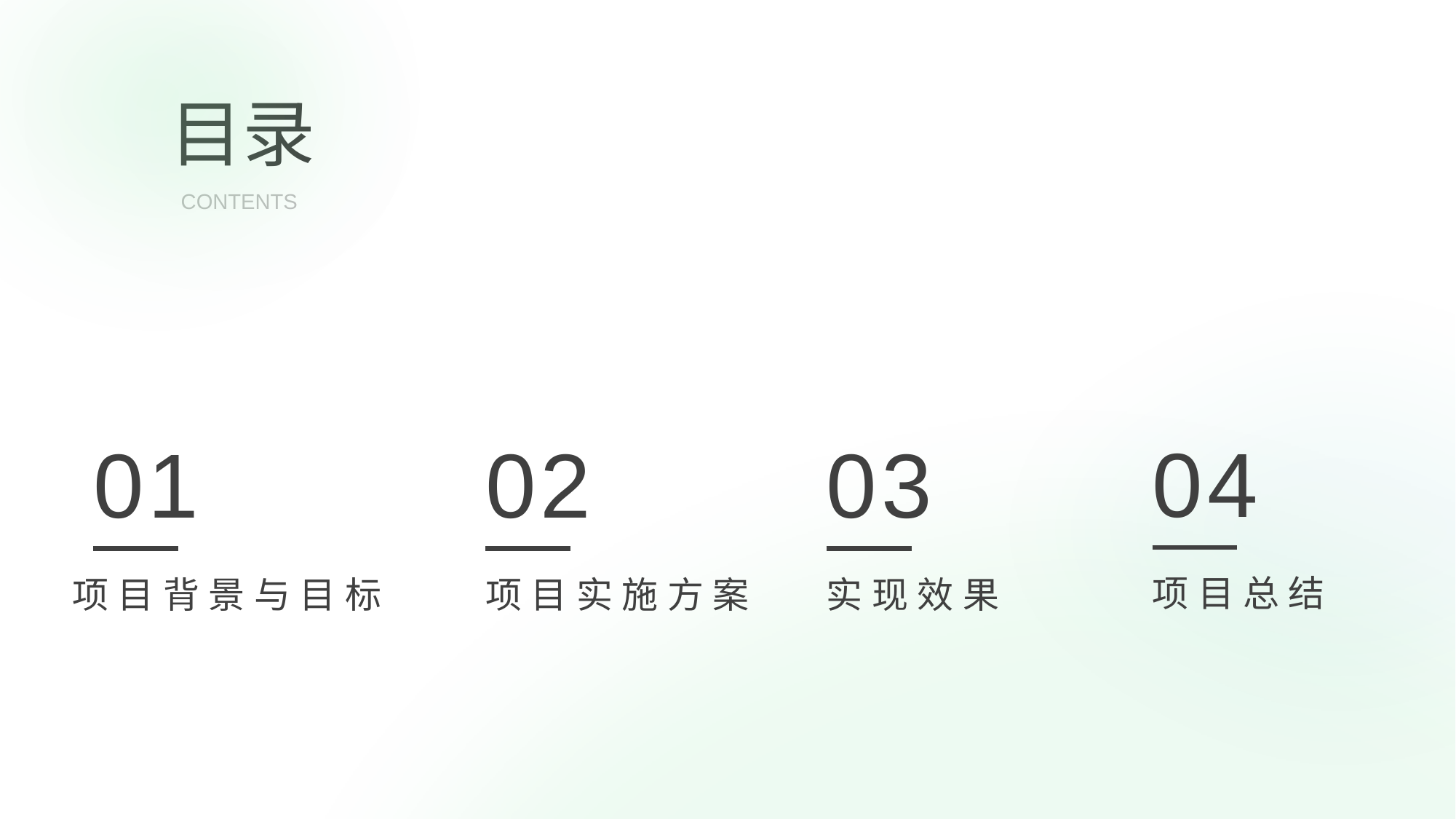

04
01
02
03
项目总结
项目背景与目标
项目实施方案
实现效果